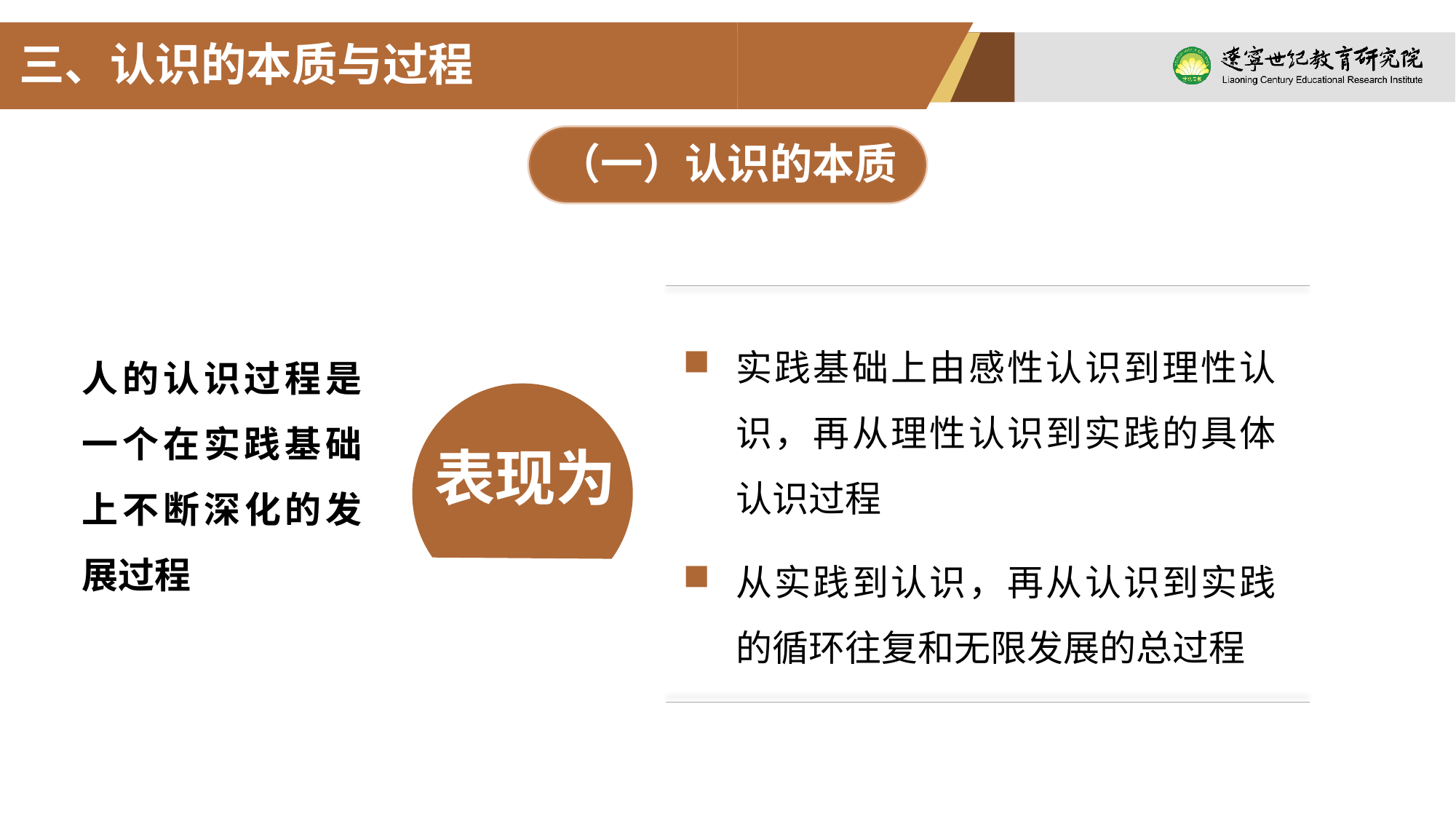

三、认识的本质与过程
（一）认识的本质
实践基础上由感性认识到理性认识，再从理性认识到实践的具体认识过程
从实践到认识，再从认识到实践的循环往复和无限发展的总过程
数学、几何学的产生
人的认识过程是一个在实践基础上不断深化的发展过程

表现为